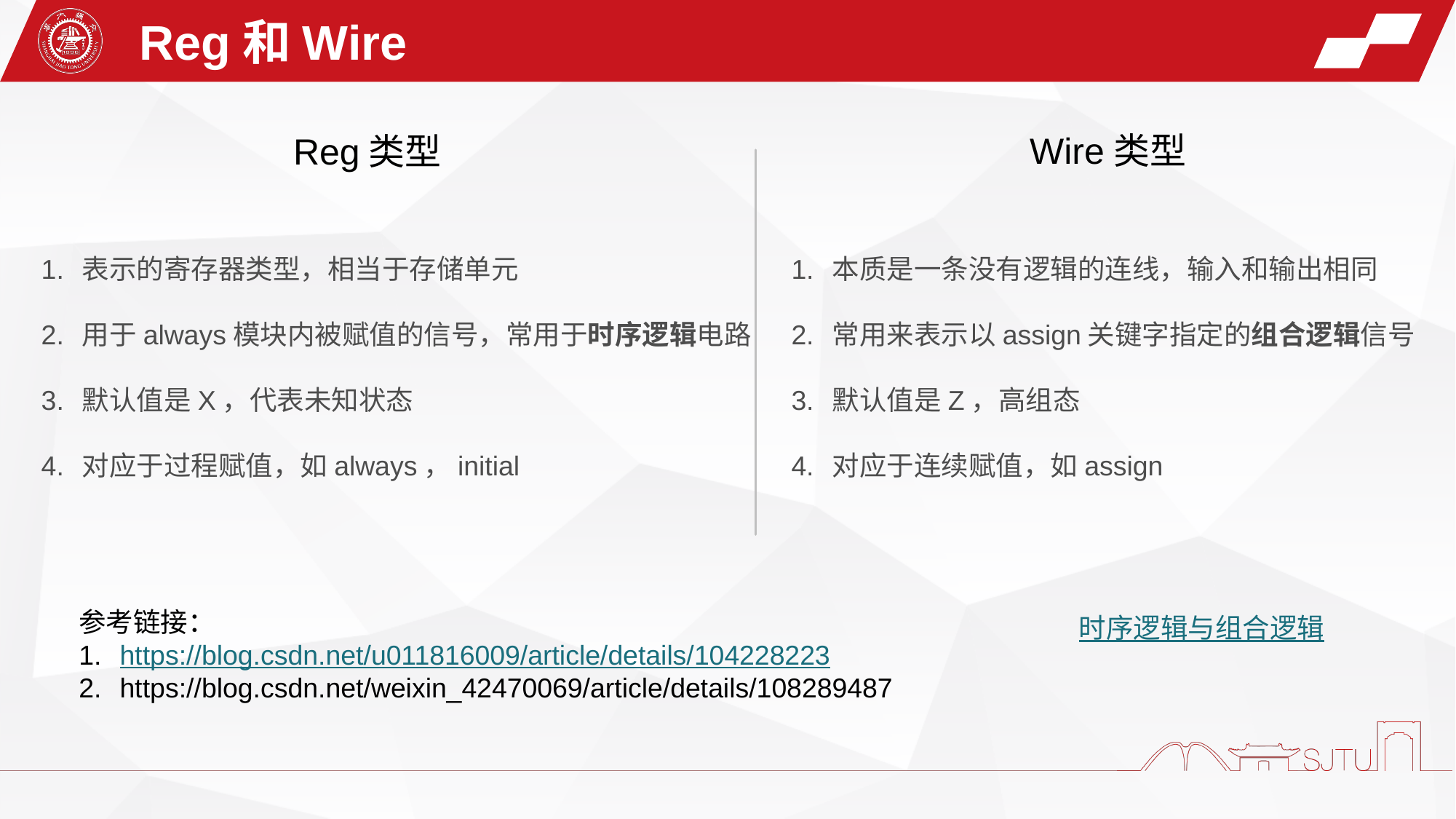

Reg和Wire
Wire类型
Reg类型
表示的寄存器类型，相当于存储单元

用于always模块内被赋值的信号，常用于时序逻辑电路

默认值是X，代表未知状态

对应于过程赋值，如always，initial

本质是一条没有逻辑的连线，输入和输出相同

常用来表示以assign关键字指定的组合逻辑信号

默认值是Z，高组态

对应于连续赋值，如assign
参考链接：
https://blog.csdn.net/u011816009/article/details/104228223
https://blog.csdn.net/weixin_42470069/article/details/108289487
时序逻辑与组合逻辑